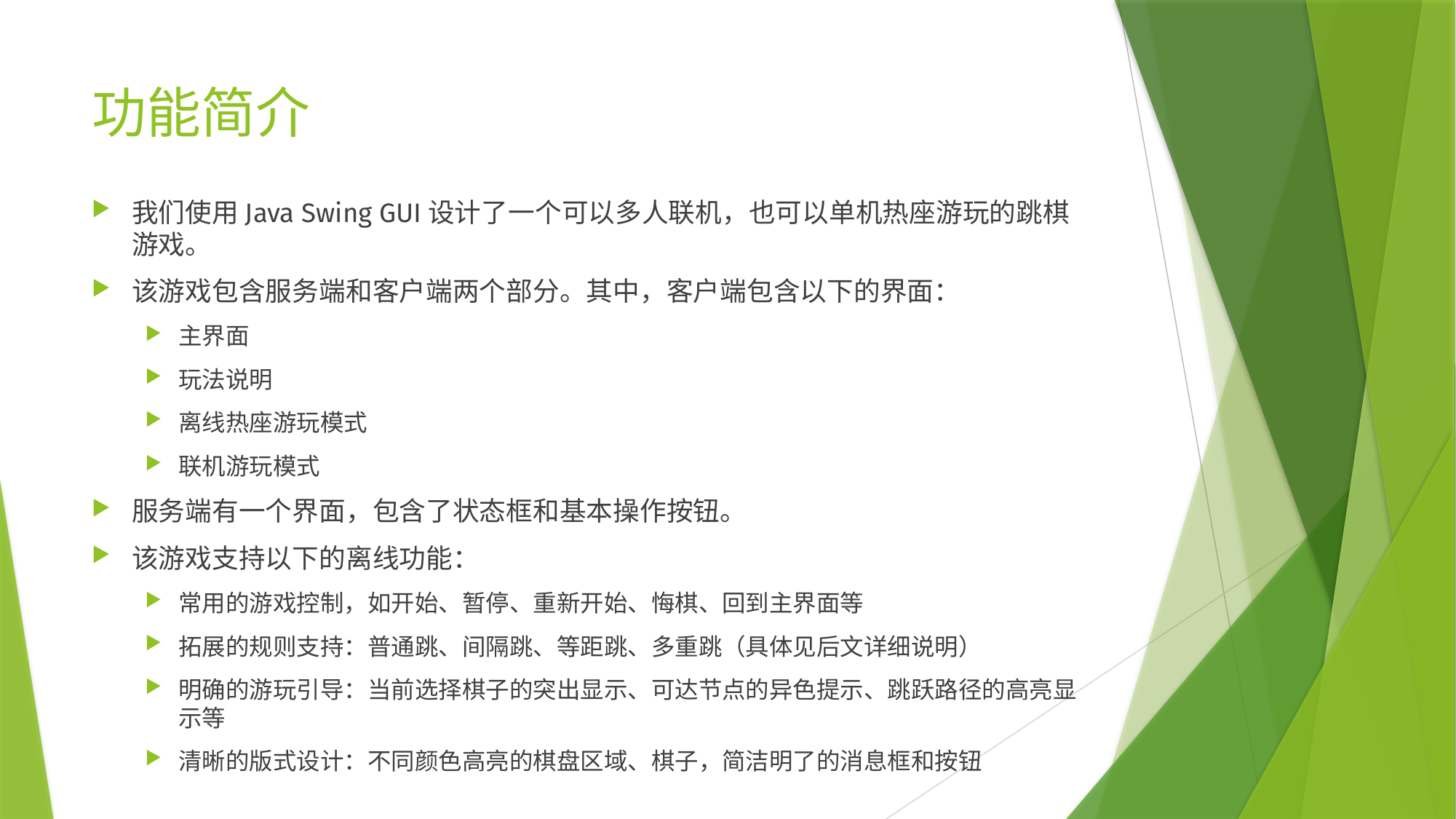

# 功能简介
我们使用Java Swing GUI设计了一个可以多人联机，也可以单机热座游玩的跳棋游戏。
该游戏包含服务端和客户端两个部分。其中，客户端包含以下的界面：
主界面
玩法说明
离线热座游玩模式
联机游玩模式
服务端有一个界面，包含了状态框和基本操作按钮。
该游戏支持以下的离线功能：
常用的游戏控制，如开始、暂停、重新开始、悔棋、回到主界面等
拓展的规则支持：普通跳、间隔跳、等距跳、多重跳（具体见后文详细说明）
明确的游玩引导：当前选择棋子的突出显示、可达节点的异色提示、跳跃路径的高亮显示等
清晰的版式设计：不同颜色高亮的棋盘区域、棋子，简洁明了的消息框和按钮